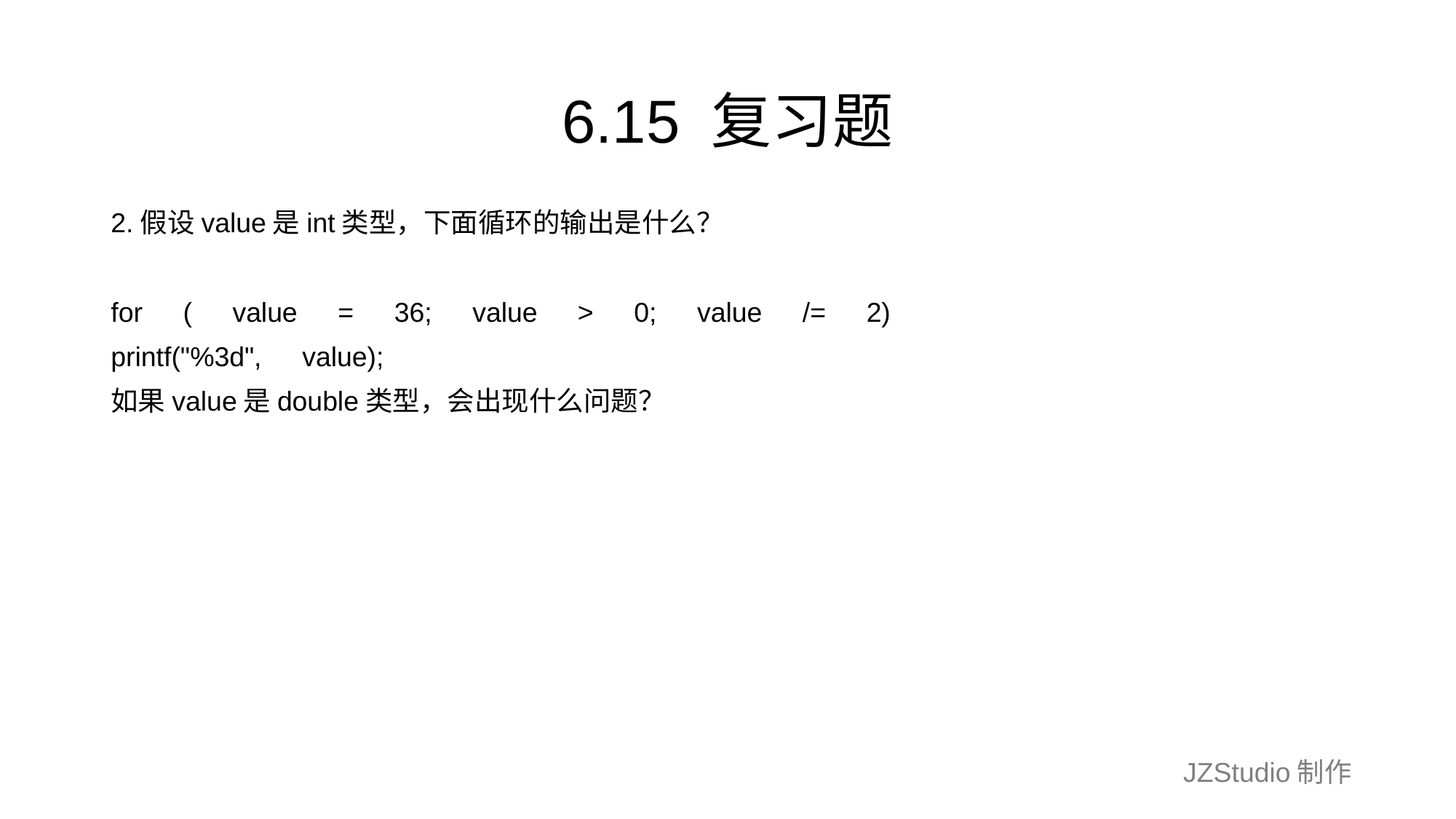

# 6.15 复习题
2.假设value是int类型，下面循环的输出是什么？

for　(　value　=　36;　value　>　0;　value　/=　2)
printf("%3d",　value);
如果value是double类型，会出现什么问题？